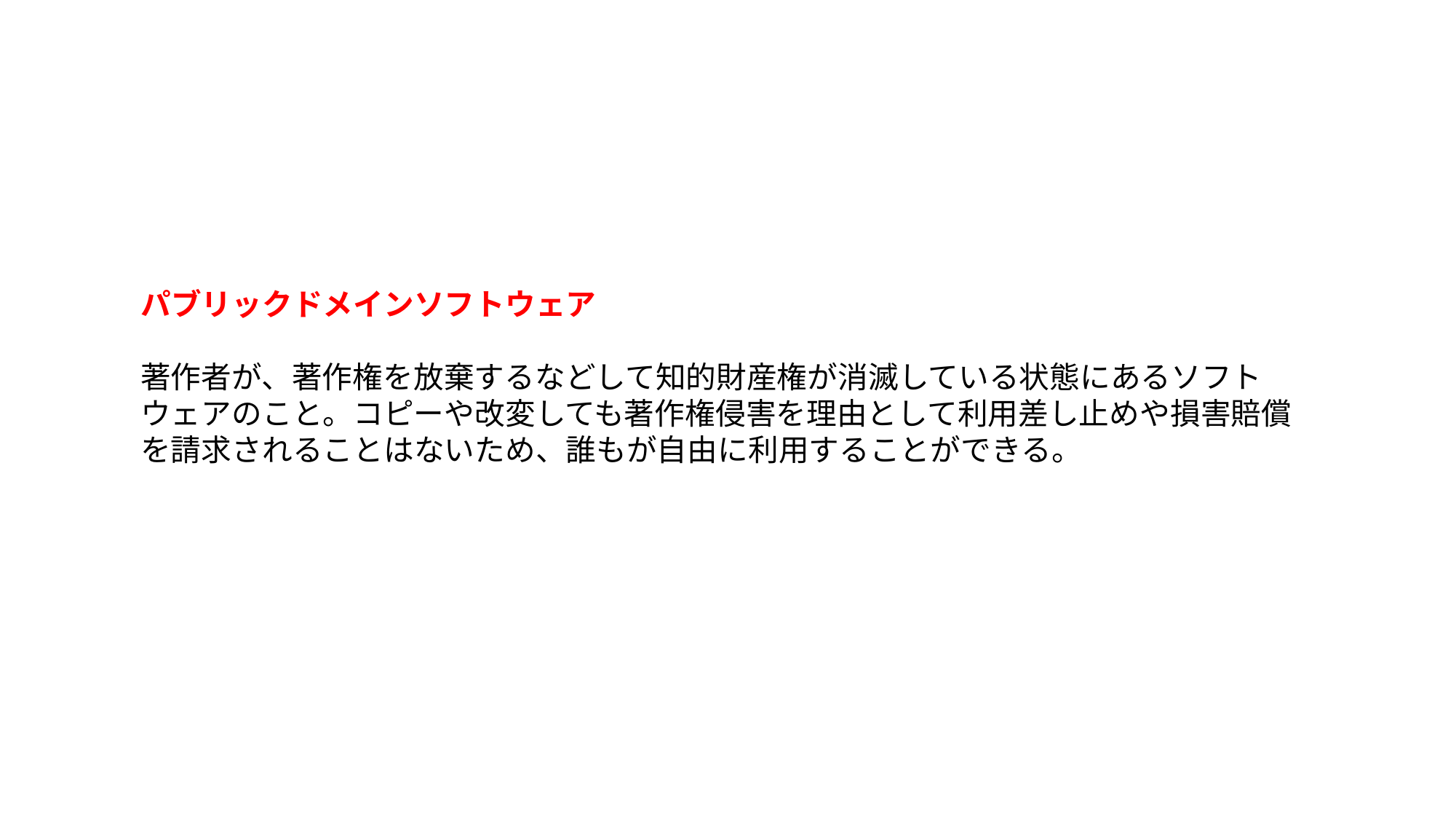

パブリックドメインソフトウェア

著作者が、著作権を放棄するなどして知的財産権が消滅している状態にあるソフトウェアのこと。コピーや改変しても著作権侵害を理由として利用差し止めや損害賠償を請求されることはないため、誰もが自由に利用することができる。